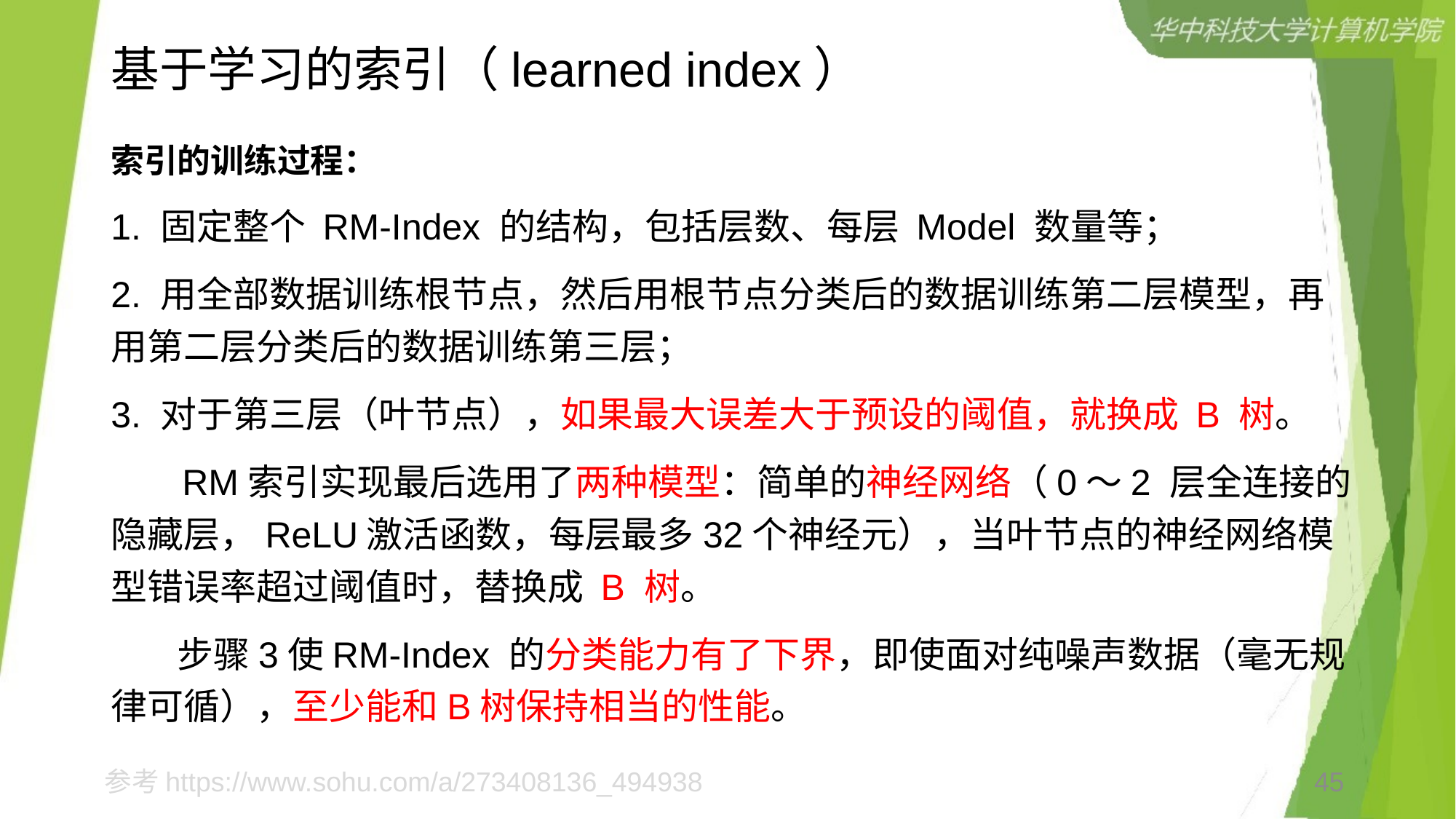

# 基于学习的索引（learned index）
索引的训练过程：
1. 固定整个 RM-Index 的结构，包括层数、每层 Model 数量等；
2. 用全部数据训练根节点，然后用根节点分类后的数据训练第二层模型，再用第二层分类后的数据训练第三层；
3. 对于第三层（叶节点），如果最大误差大于预设的阈值，就换成 B 树。
       RM索引实现最后选用了两种模型：简单的神经网络（0～2 层全连接的 隐藏层，ReLU激活函数，每层最多32个神经元），当叶节点的神经网络模型错误率超过阈值时，替换成 B 树。
       步骤3使RM-Index 的分类能力有了下界，即使面对纯噪声数据（毫无规律可循），至少能和B树保持相当的性能。

参考https://www.sohu.com/a/273408136_494938
45